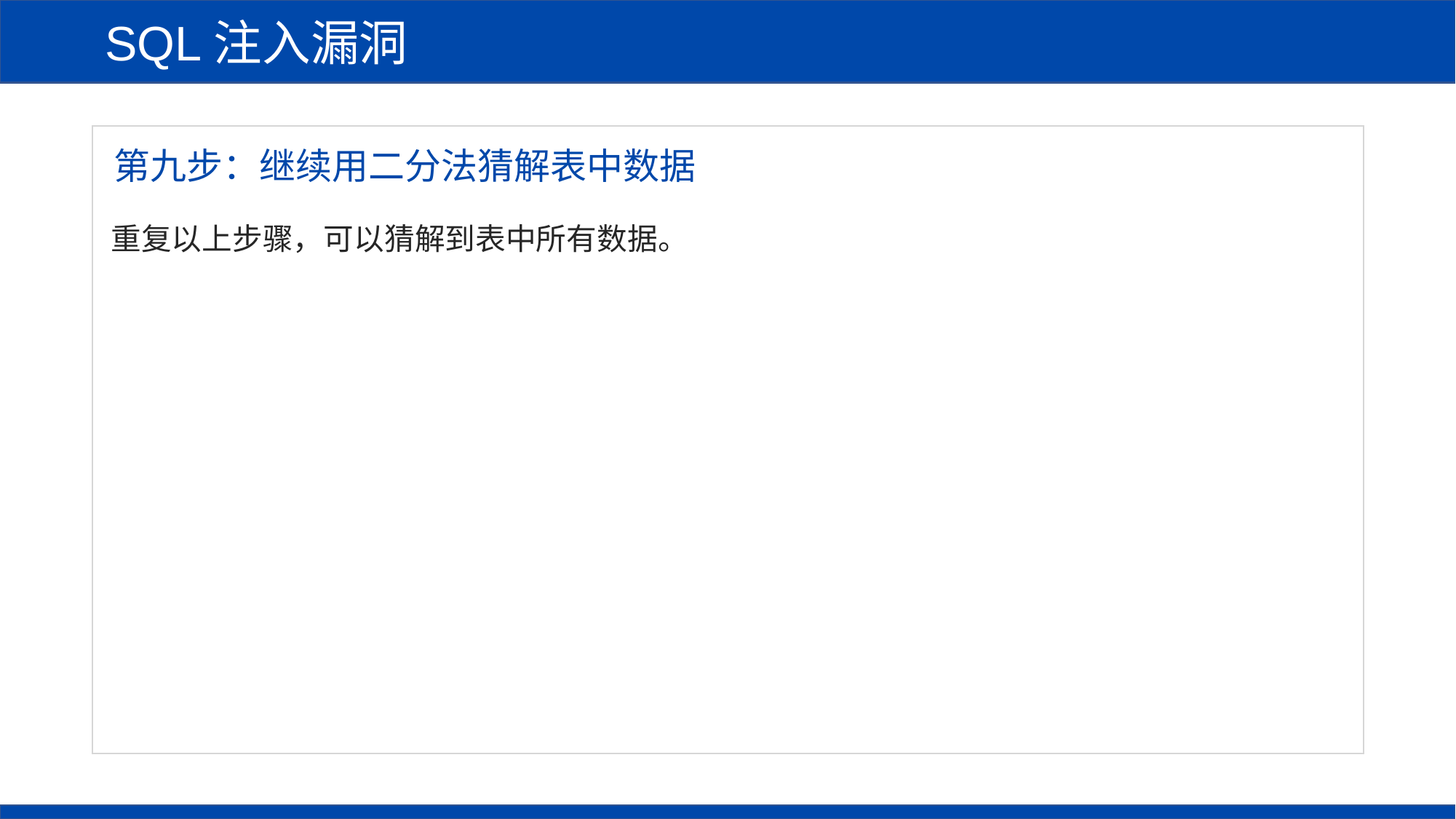

SQL注入漏洞

第九步：继续用二分法猜解表中数据
重复以上步骤，可以猜解到表中所有数据。